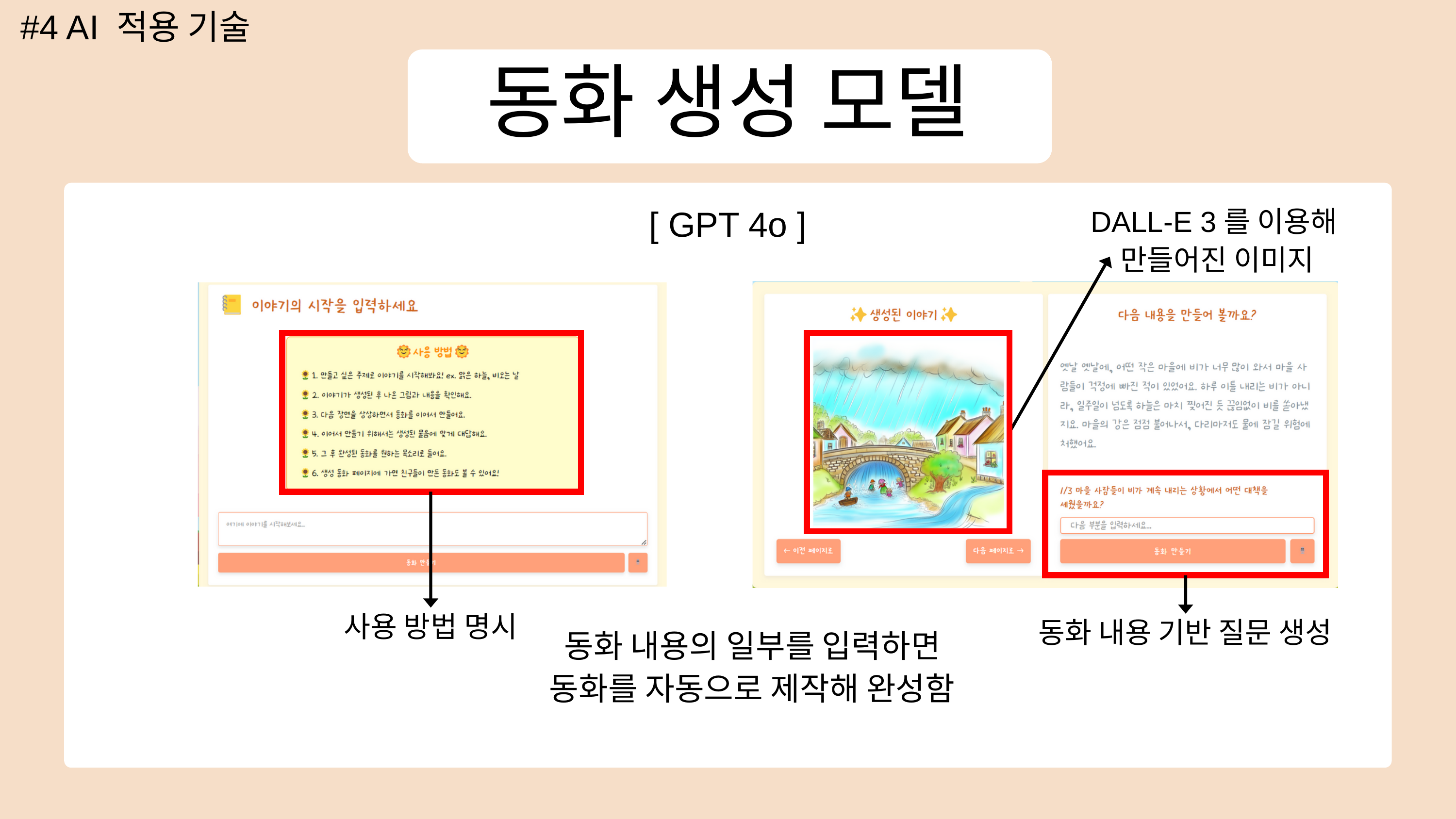

#4 AI 적용 기술

동화 생성 모델

[ GPT 4o ]
DALL-E 3를 이용해
만들어진 이미지

사용 방법 명시
동화 내용 기반 질문 생성
동화 내용의 일부를 입력하면
동화를 자동으로 제작해 완성함